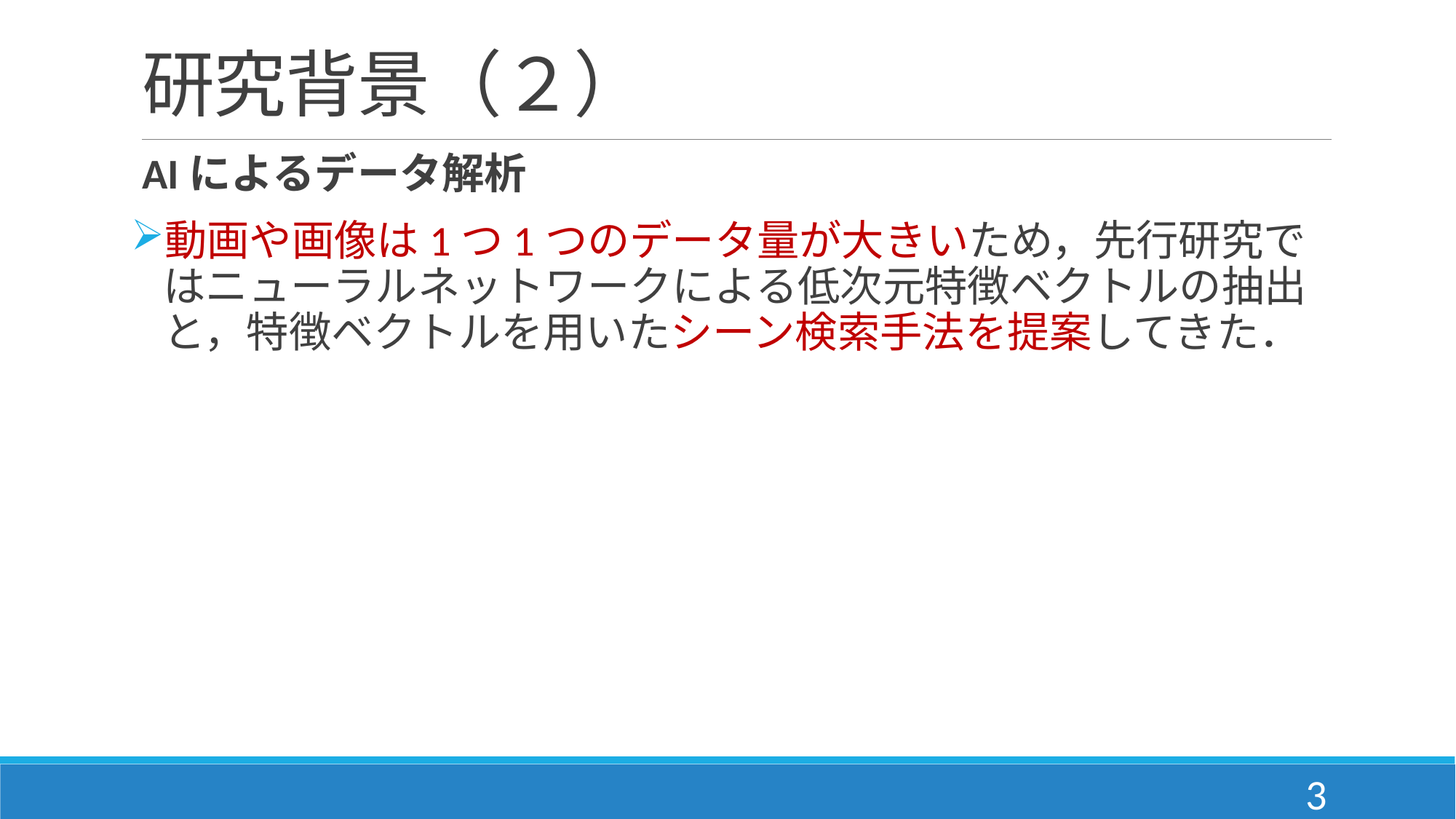

# 研究背景（２）
AIによるデータ解析
動画や画像は1つ1つのデータ量が大きいため，先行研究ではニューラルネットワークによる低次元特徴ベクトルの抽出と，特徴ベクトルを用いたシーン検索手法を提案してきた．

3